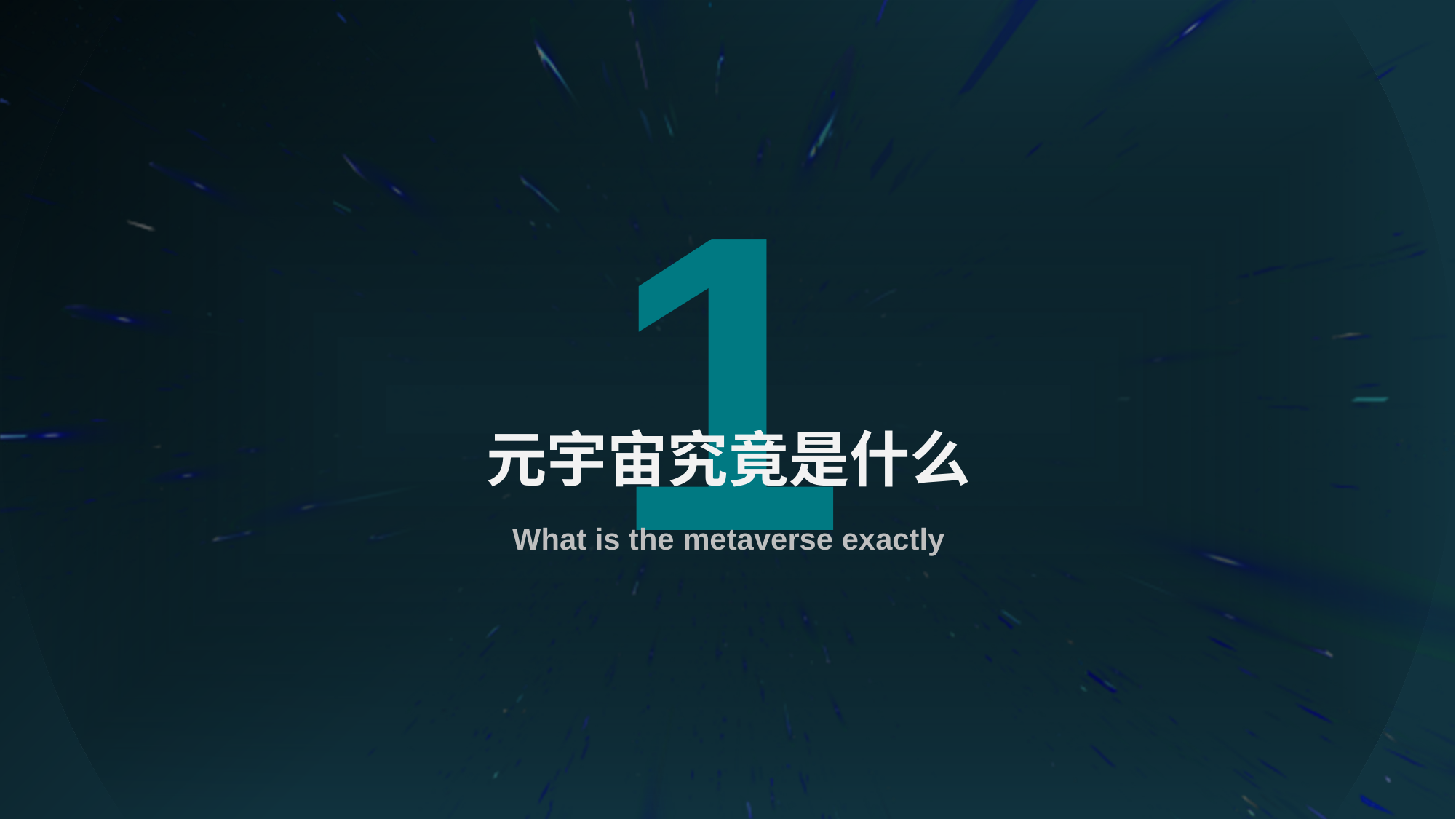

1
元宇宙究竟是什么
What is the metaverse exactly